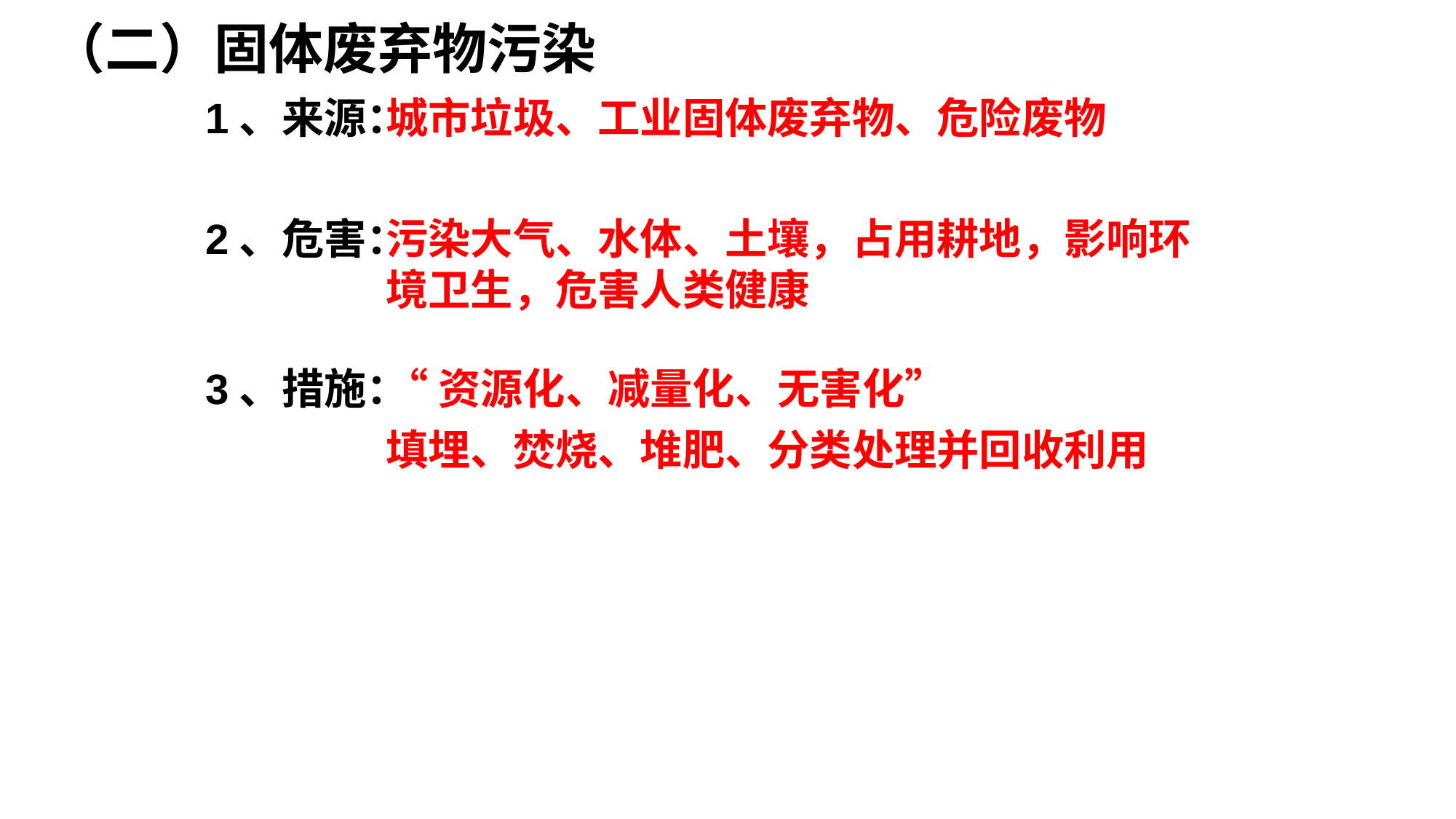

（二）固体废弃物污染
1、来源：
城市垃圾、工业固体废弃物、危险废物

2、危害：
污染大气、水体、土壤，占用耕地，影响环境卫生，危害人类健康
3、措施：
“资源化、减量化、无害化”
填埋、焚烧、堆肥、分类处理并回收利用